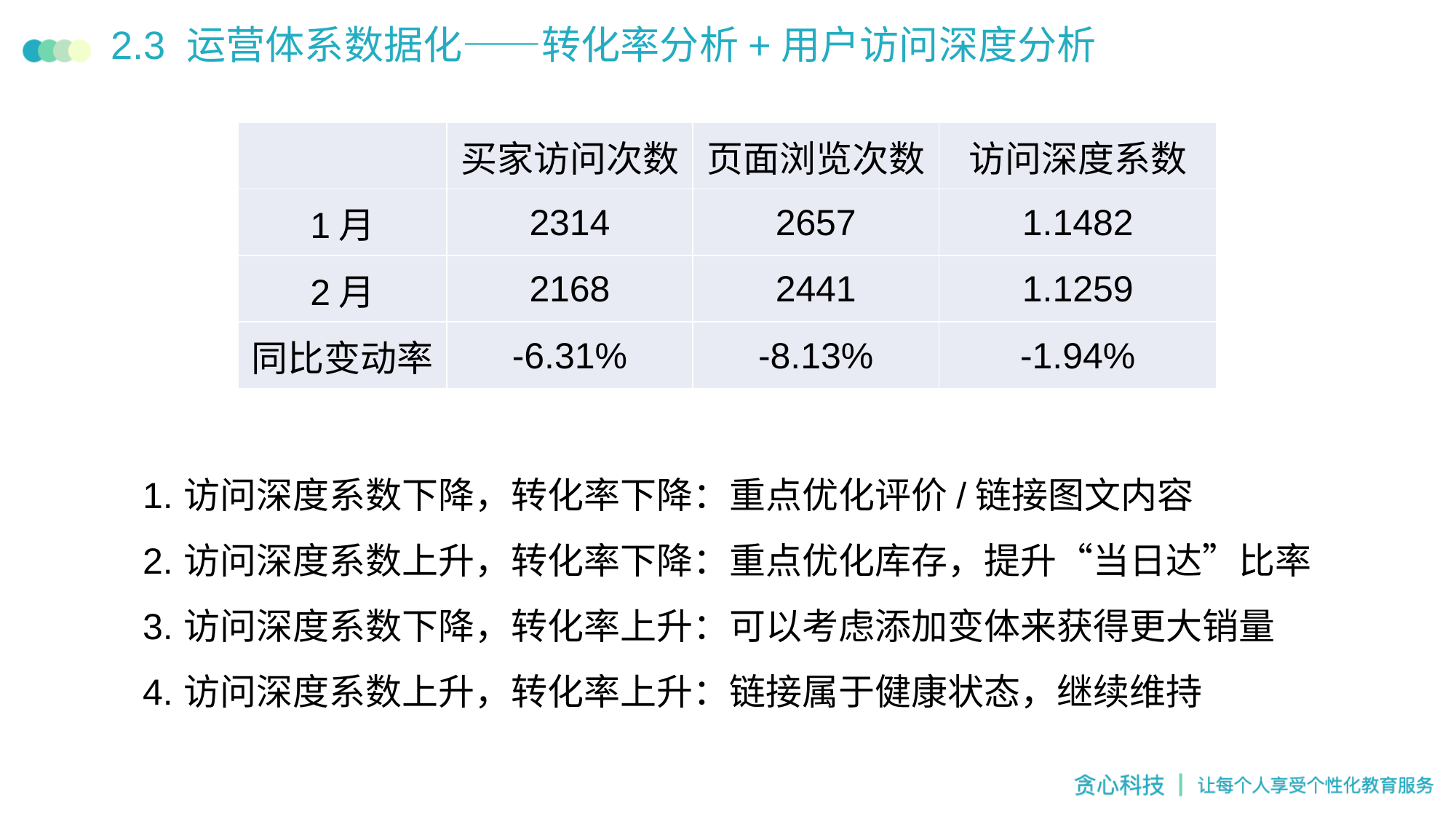

# 2.3 运营体系数据化——转化率分析+用户访问深度分析
|  | 买家访问次数 | 页面浏览次数 | 访问深度系数 |
| --- | --- | --- | --- |
| 1月 | 2314 | 2657 | 1.1482 |
| 2月 | 2168 | 2441 | 1.1259 |
| 同比变动率 | -6.31% | -8.13% | -1.94% |
访问深度系数下降，转化率下降：重点优化评价/链接图文内容
访问深度系数上升，转化率下降：重点优化库存，提升“当日达”比率
访问深度系数下降，转化率上升：可以考虑添加变体来获得更大销量
访问深度系数上升，转化率上升：链接属于健康状态，继续维持